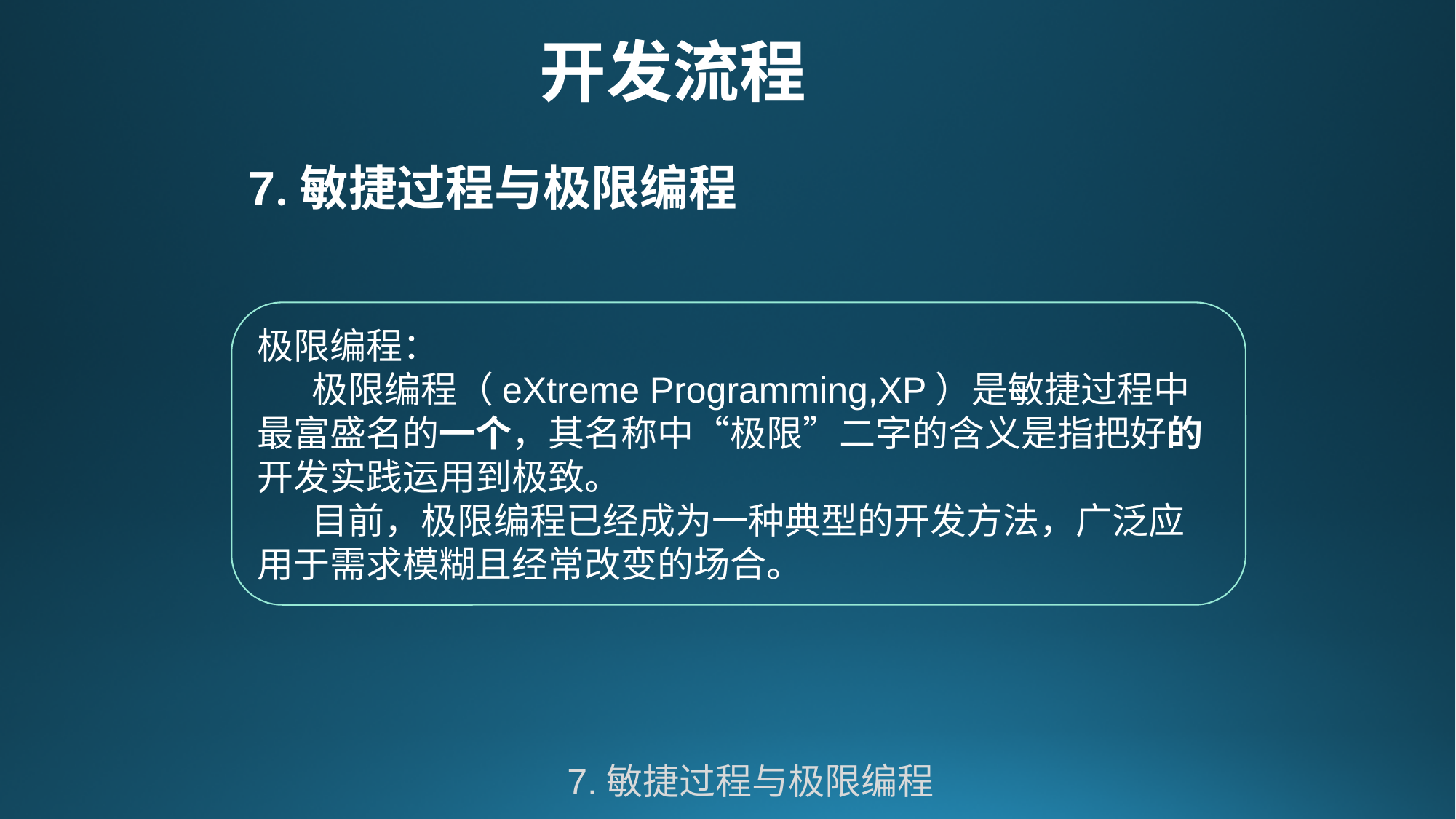

开发流程
7.敏捷过程与极限编程
极限编程：
极限编程（eXtreme Programming,XP）是敏捷过程中最富盛名的一个，其名称中“极限”二字的含义是指把好的开发实践运用到极致。
目前，极限编程已经成为一种典型的开发方法，广泛应用于需求模糊且经常改变的场合。
7.敏捷过程与极限编程